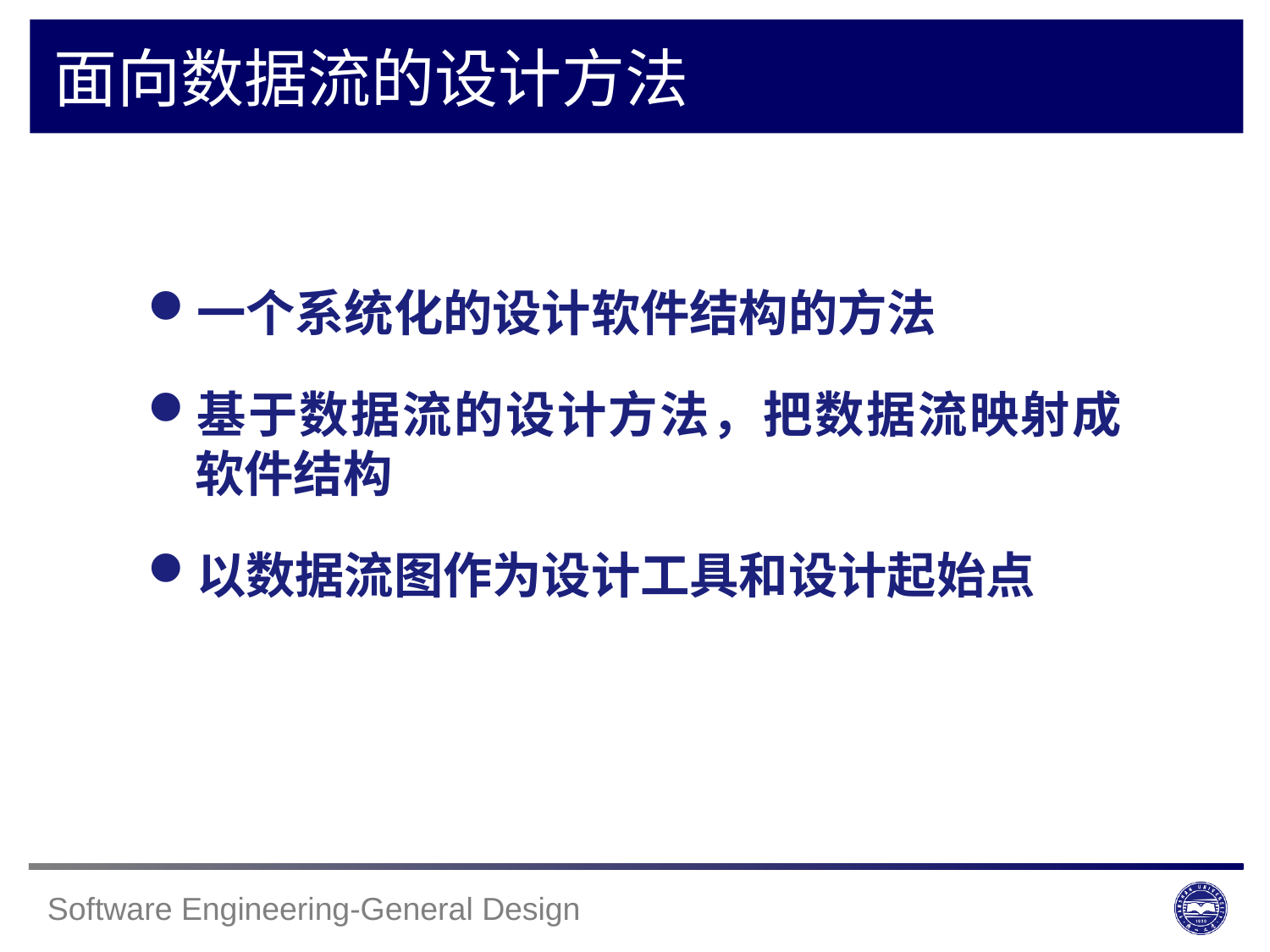

面向数据流的设计方法
一个系统化的设计软件结构的方法
基于数据流的设计方法，把数据流映射成软件结构
以数据流图作为设计工具和设计起始点